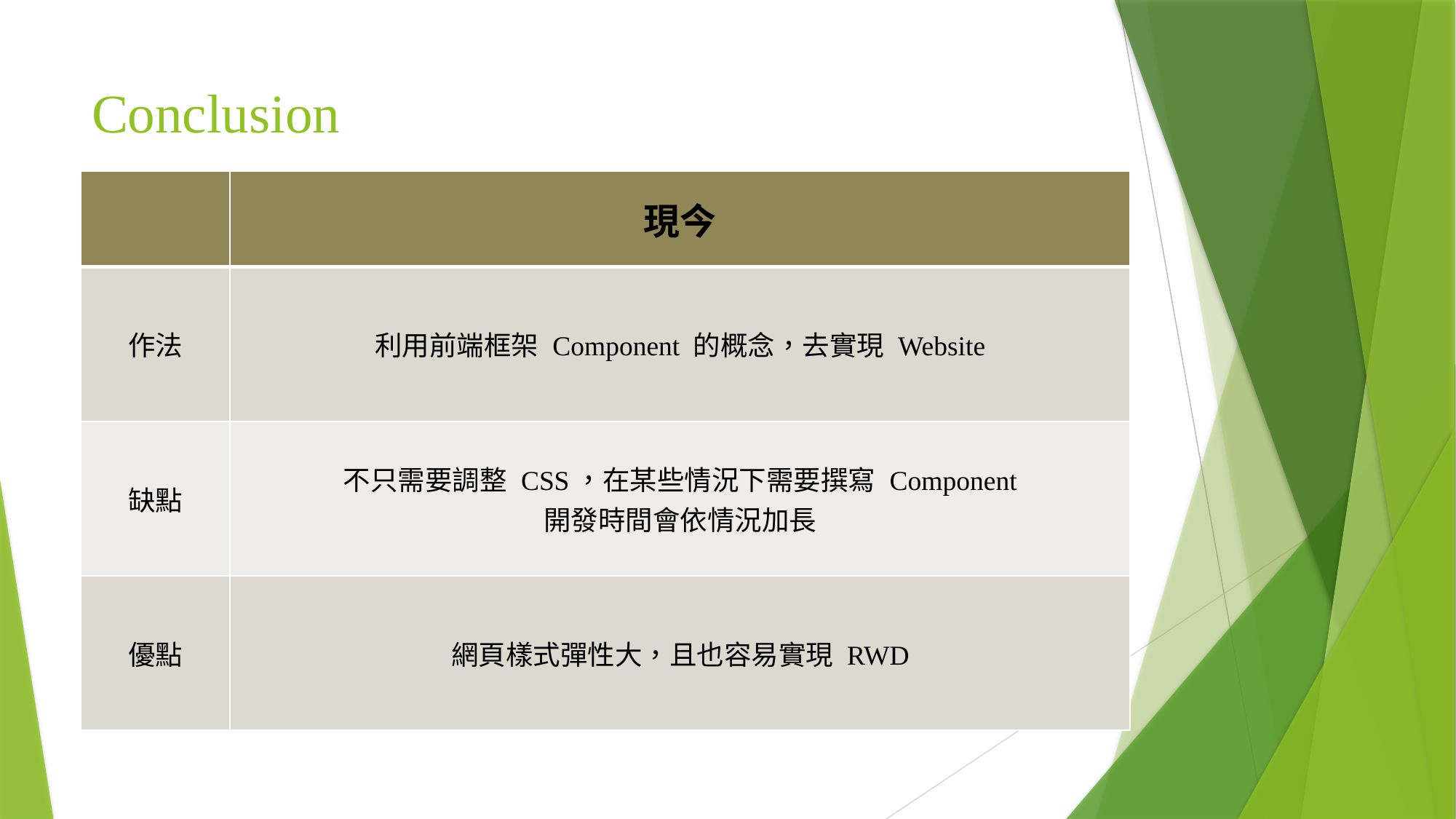

# Conclusion

|  | 現今 |
| --- | --- |
| 作法 | 利用前端框架 Component 的概念，去實現 Website |
| 缺點 | 不只需要調整 CSS，在某些情況下需要撰寫 Component 開發時間會依情況加長 |
| 優點 | 網頁樣式彈性大，且也容易實現 RWD |